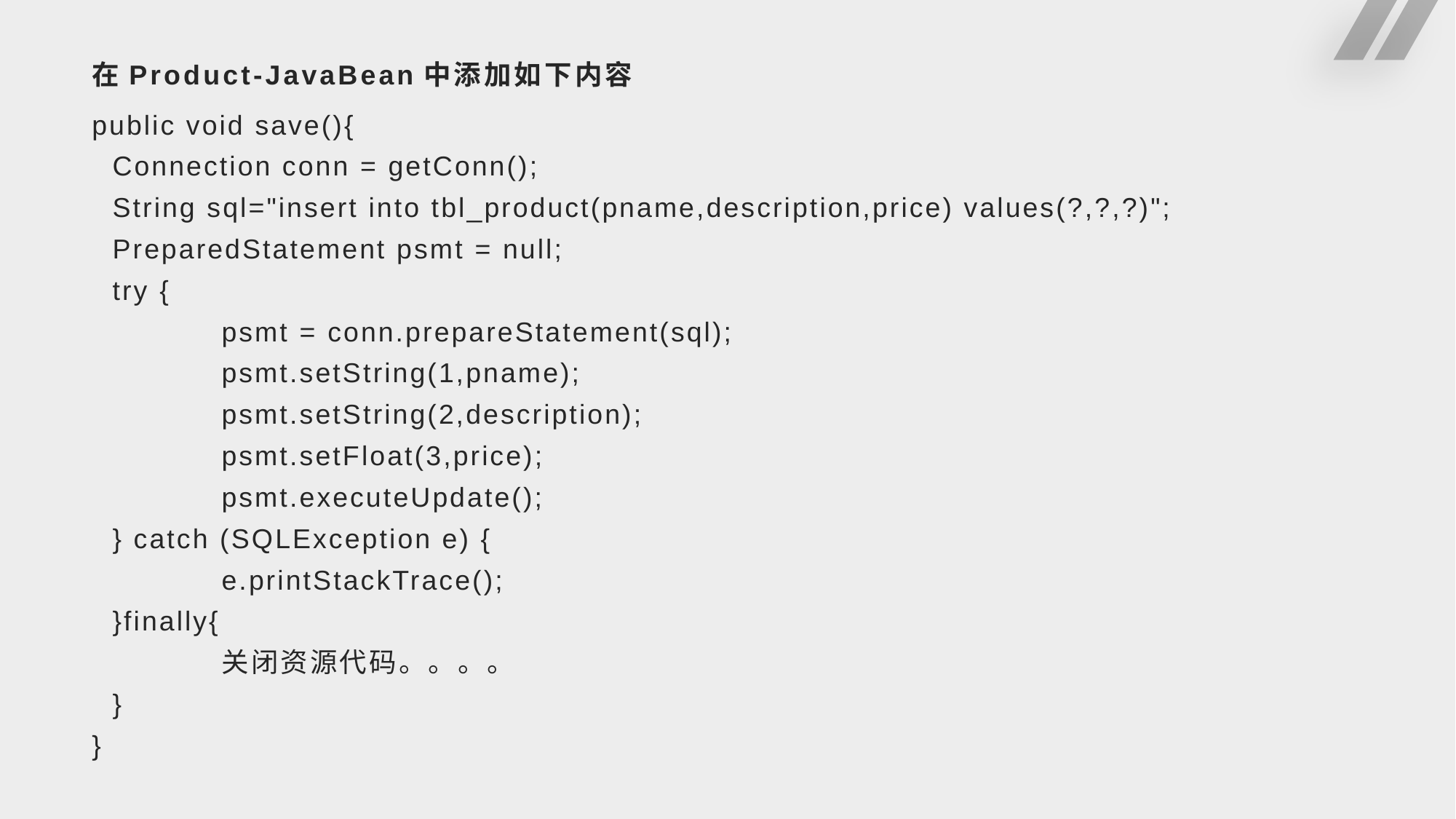

# 在Product-JavaBean中添加如下内容
public void save(){
	Connection conn = getConn();
	String sql="insert into tbl_product(pname,description,price) values(?,?,?)";
	PreparedStatement psmt = null;
	try {
		psmt = conn.prepareStatement(sql);
		psmt.setString(1,pname);
		psmt.setString(2,description);
		psmt.setFloat(3,price);
		psmt.executeUpdate();
	} catch (SQLException e) {
		e.printStackTrace();
	}finally{
		关闭资源代码。。。。
	}
}